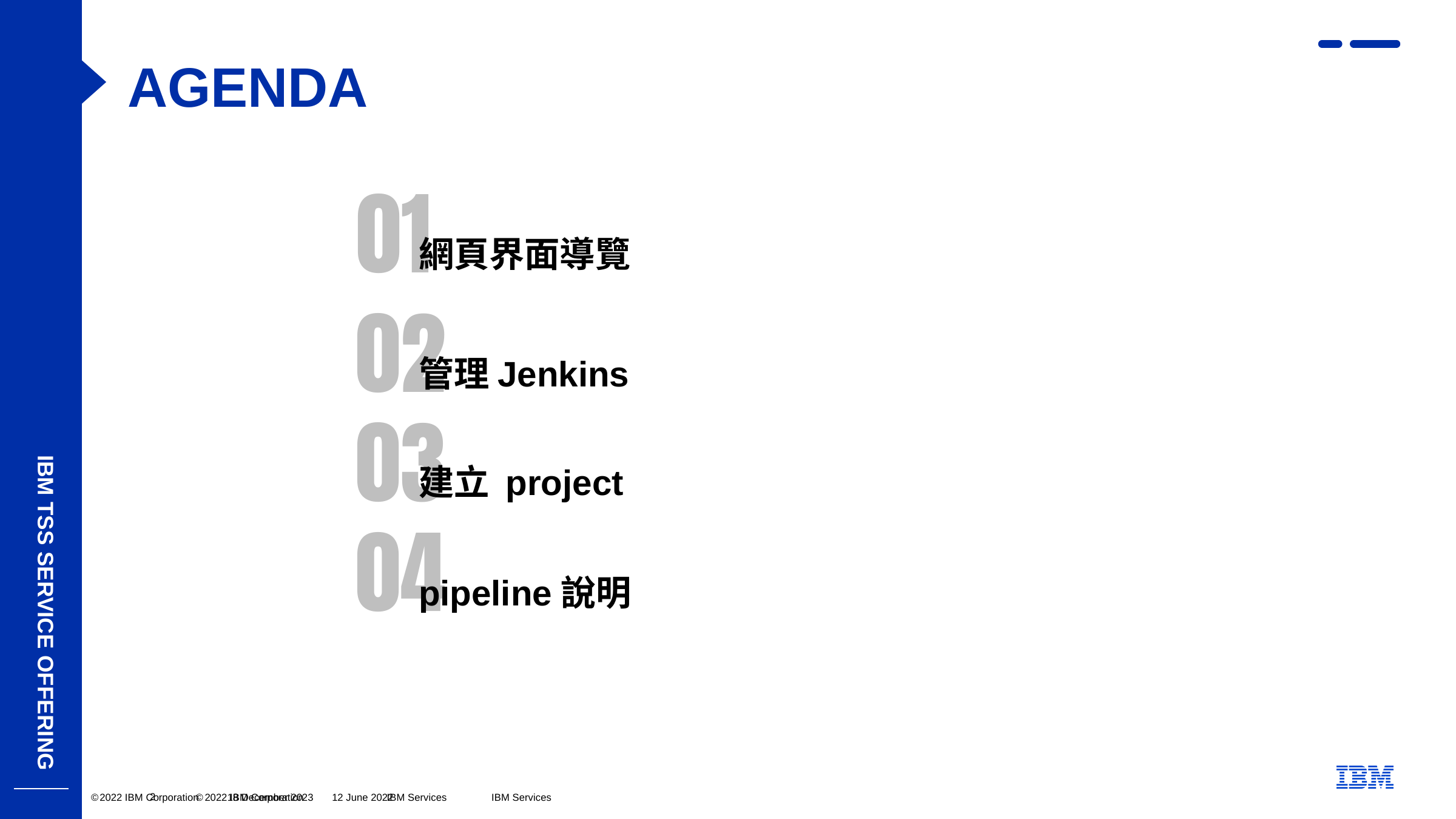

AGENDA
01
網頁界面導覽
02
管理Jenkins
03
建立 project
04
pipeline說明